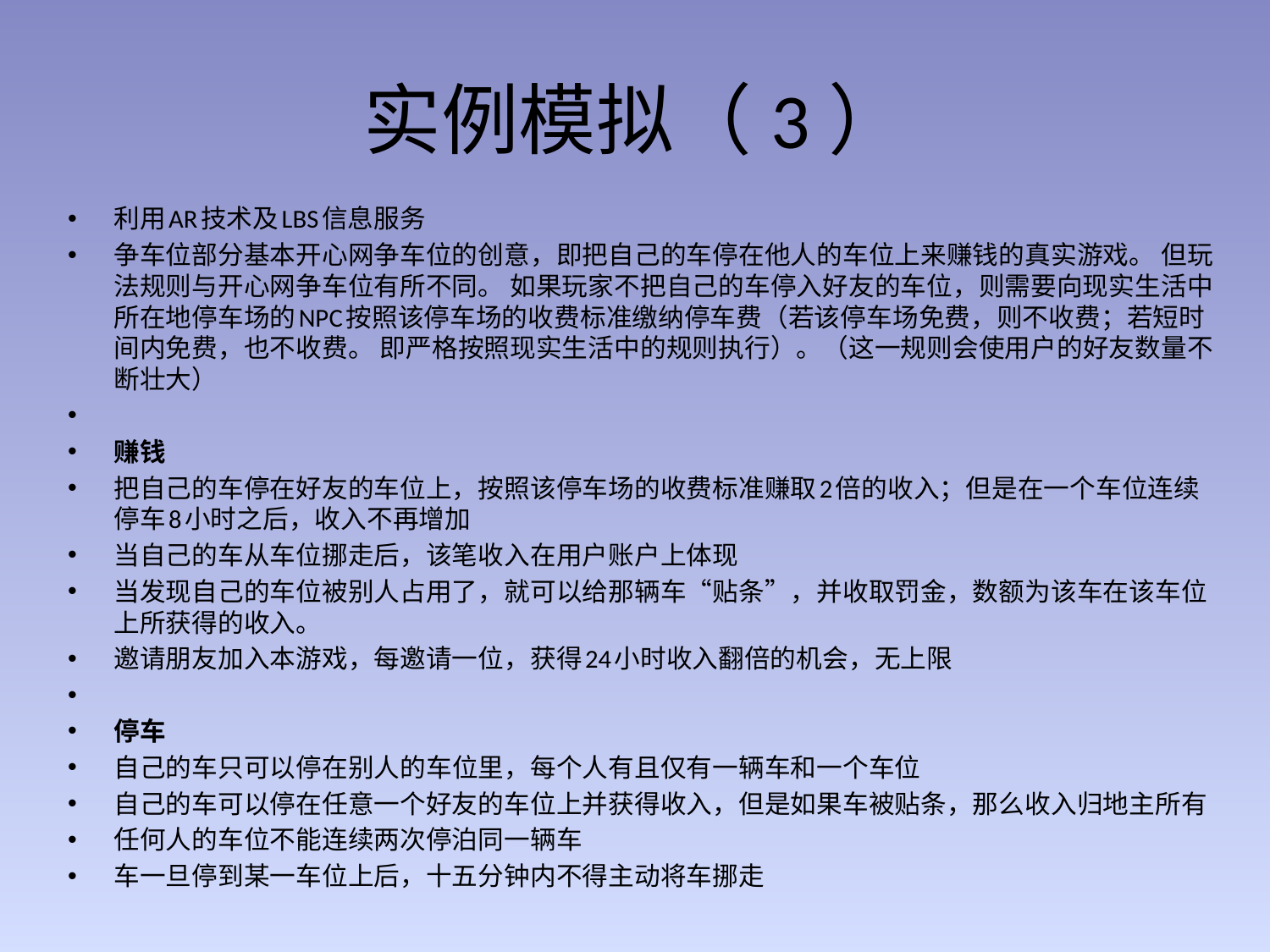

# 实例模拟（3）
利用AR技术及LBS信息服务
争车位部分基本开心网争车位的创意，即把自己的车停在他人的车位上来赚钱的真实游戏。 但玩法规则与开心网争车位有所不同。 如果玩家不把自己的车停入好友的车位，则需要向现实生活中所在地停车场的NPC按照该停车场的收费标准缴纳停车费（若该停车场免费，则不收费；若短时间内免费，也不收费。 即严格按照现实生活中的规则执行）。（这一规则会使用户的好友数量不断壮大）

赚钱
把自己的车停在好友的车位上，按照该停车场的收费标准赚取2倍的收入；但是在一个车位连续停车8小时之后，收入不再增加
当自己的车从车位挪走后，该笔收入在用户账户上体现
当发现自己的车位被别人占用了，就可以给那辆车“贴条”，并收取罚金，数额为该车在该车位上所获得的收入。
邀请朋友加入本游戏，每邀请一位，获得24小时收入翻倍的机会，无上限

停车
自己的车只可以停在别人的车位里，每个人有且仅有一辆车和一个车位
自己的车可以停在任意一个好友的车位上并获得收入，但是如果车被贴条，那么收入归地主所有
任何人的车位不能连续两次停泊同一辆车
车一旦停到某一车位上后，十五分钟内不得主动将车挪走